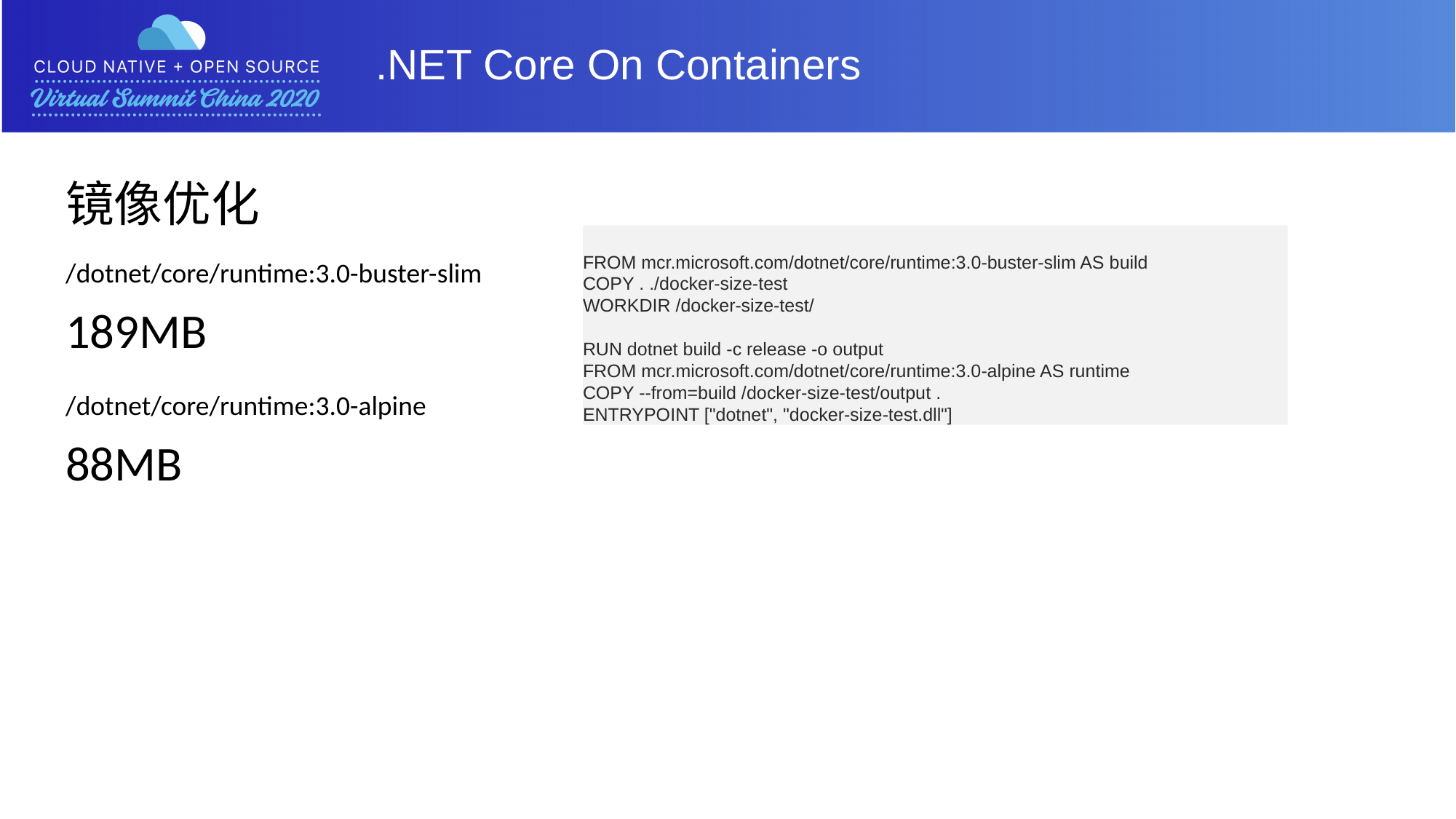

.NET Core On Containers
镜像优化
FROM mcr.microsoft.com/dotnet/core/runtime:3.0-buster-slim AS build
COPY . ./docker-size-test
WORKDIR /docker-size-test/
RUN dotnet build -c release -o output
FROM mcr.microsoft.com/dotnet/core/runtime:3.0-alpine AS runtime
COPY --from=build /docker-size-test/output .
ENTRYPOINT ["dotnet", "docker-size-test.dll"]
/dotnet/core/runtime:3.0-buster-slim
189MB
/dotnet/core/runtime:3.0-alpine
88MB